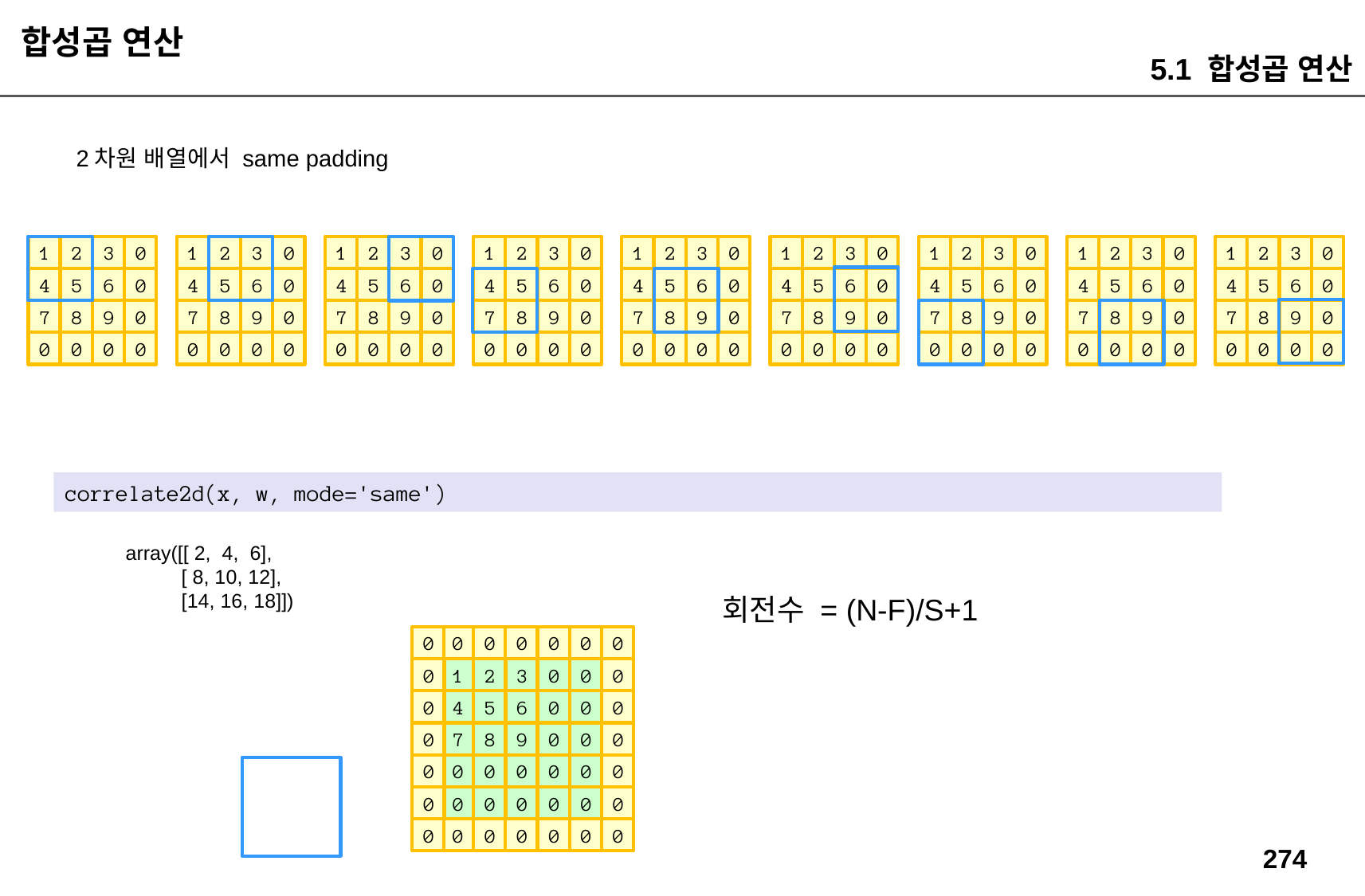

합성곱 연산
5.1 합성곱 연산
2차원 배열에서 same padding

1
2
3
0
4
5
6
0
7
8
9
0
0
0
0
0
1
2
3
0
4
5
6
0
7
8
9
0
0
0
0
0
1
2
3
0
4
5
6
0
7
8
9
0
0
0
0
0
1
2
3
0
4
5
6
0
7
8
9
0
0
0
0
0
1
2
3
0
4
5
6
0
7
8
9
0
0
0
0
0
1
2
3
0
4
5
6
0
7
8
9
0
0
0
0
0
1
2
3
0
4
5
6
0
7
8
9
0
0
0
0
0
1
2
3
0
4
5
6
0
7
8
9
0
0
0
0
0
1
2
3
0
4
5
6
0
7
8
9
0
0
0
0
0

correlate2d(x, w, mode='same')
array([[ 2,  4,  6],
          [ 8, 10, 12],
          [14, 16, 18]])
회전수 = (N-F)/S+1
0
0
0
0
0
0
0
0
0
0
1
2
3
0
0
0
0
4
5
6
0
0
0
0
7
8
9
0
0
0
0
0
0
0
0

0
0
0
0
0
0
0
0
0
0
0
0
0
0